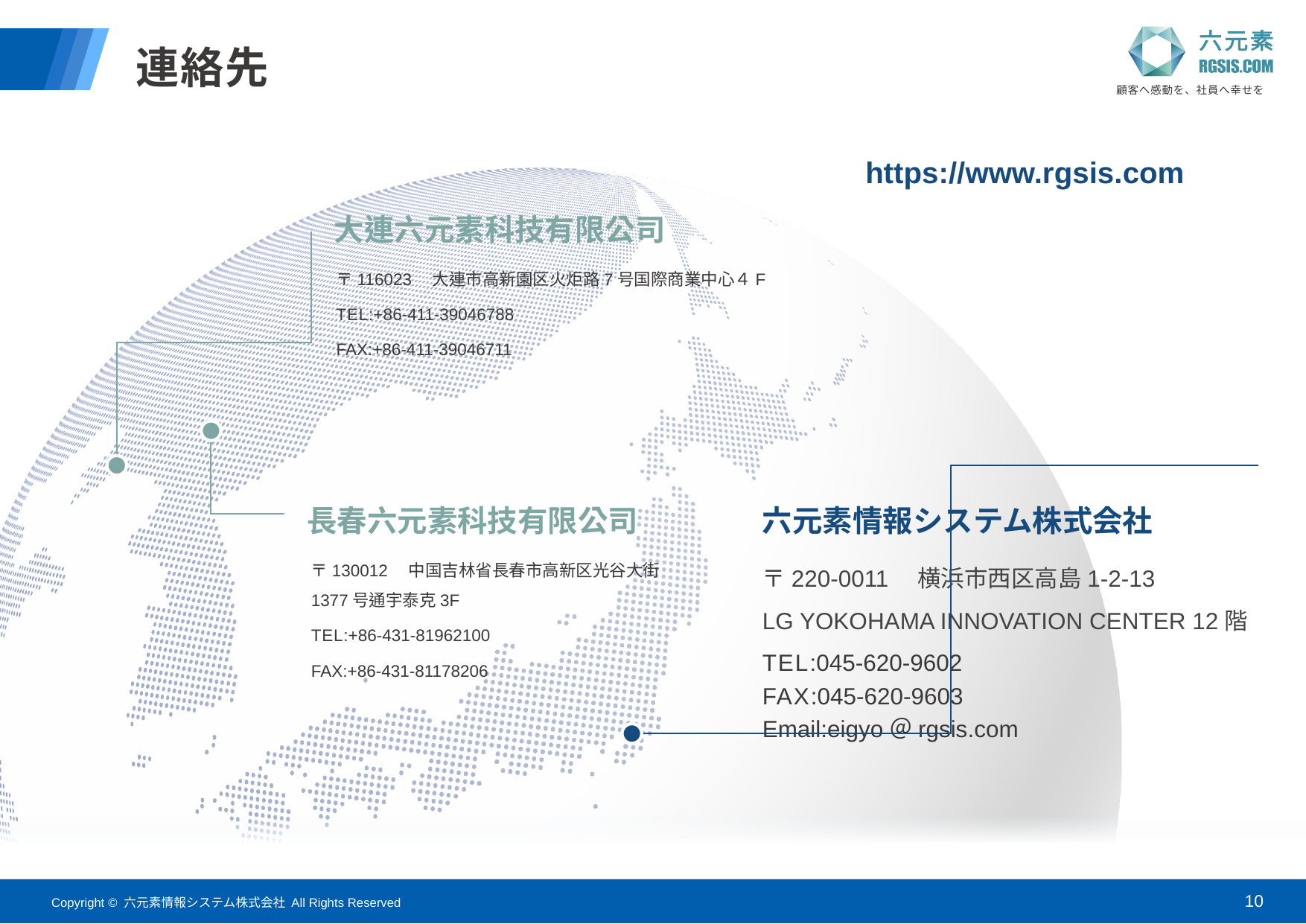

# 連絡先
https://www.rgsis.com
大連六元素科技有限公司
〒116023　大連市高新園区火炬路7号国際商業中心４F
TEL:+86-411-39046788
FAX:+86-411-39046711

長春六元素科技有限公司
六元素情報システム株式会社
〒130012　中国吉林省長春市高新区光谷大街
1377号通宇泰克3F
TEL:+86-431-81962100
FAX:+86-431-81178206
〒220-0011　横浜市西区高島1-2-13
LG YOKOHAMA INNOVATION CENTER 12階
TEL:045-620-9602
FAX:045-620-9603
Email:eigyo＠rgsis.com

10